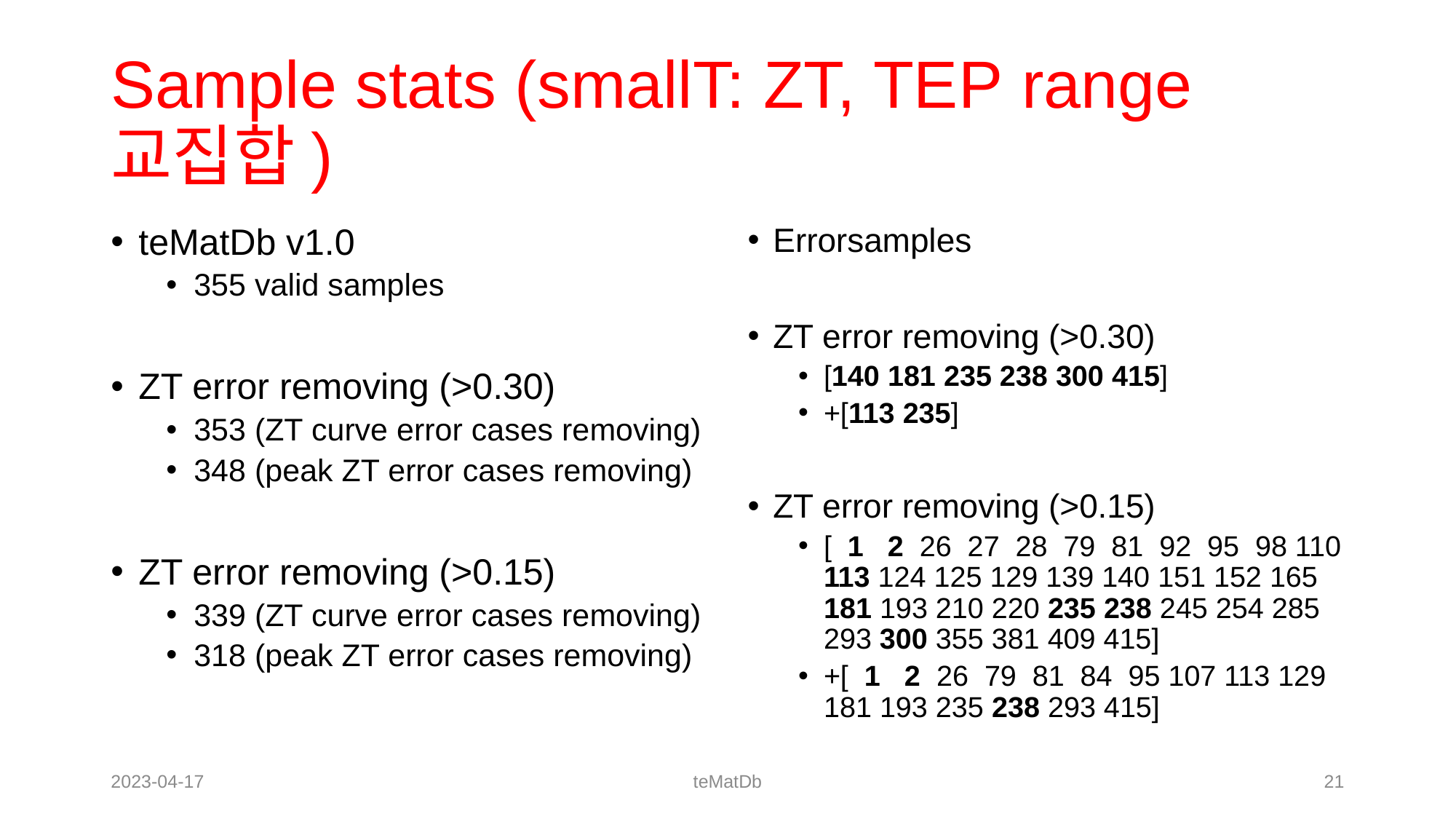

# Sample stats (smallT: ZT, TEP range 교집합)
teMatDb v1.0
355 valid samples

ZT error removing (>0.30)
353 (ZT curve error cases removing)
348 (peak ZT error cases removing)

ZT error removing (>0.15)
339 (ZT curve error cases removing)
318 (peak ZT error cases removing)
Errorsamples

ZT error removing (>0.30)
[140 181 235 238 300 415]
+[113 235]

ZT error removing (>0.15)
[  1   2  26  27  28  79  81  92  95  98 110 113 124 125 129 139 140 151 152 165 181 193 210 220 235 238 245 254 285 293 300 355 381 409 415]
+[  1   2  26  79  81  84  95 107 113 129 181 193 235 238 293 415]
2023-04-17
teMatDb
21